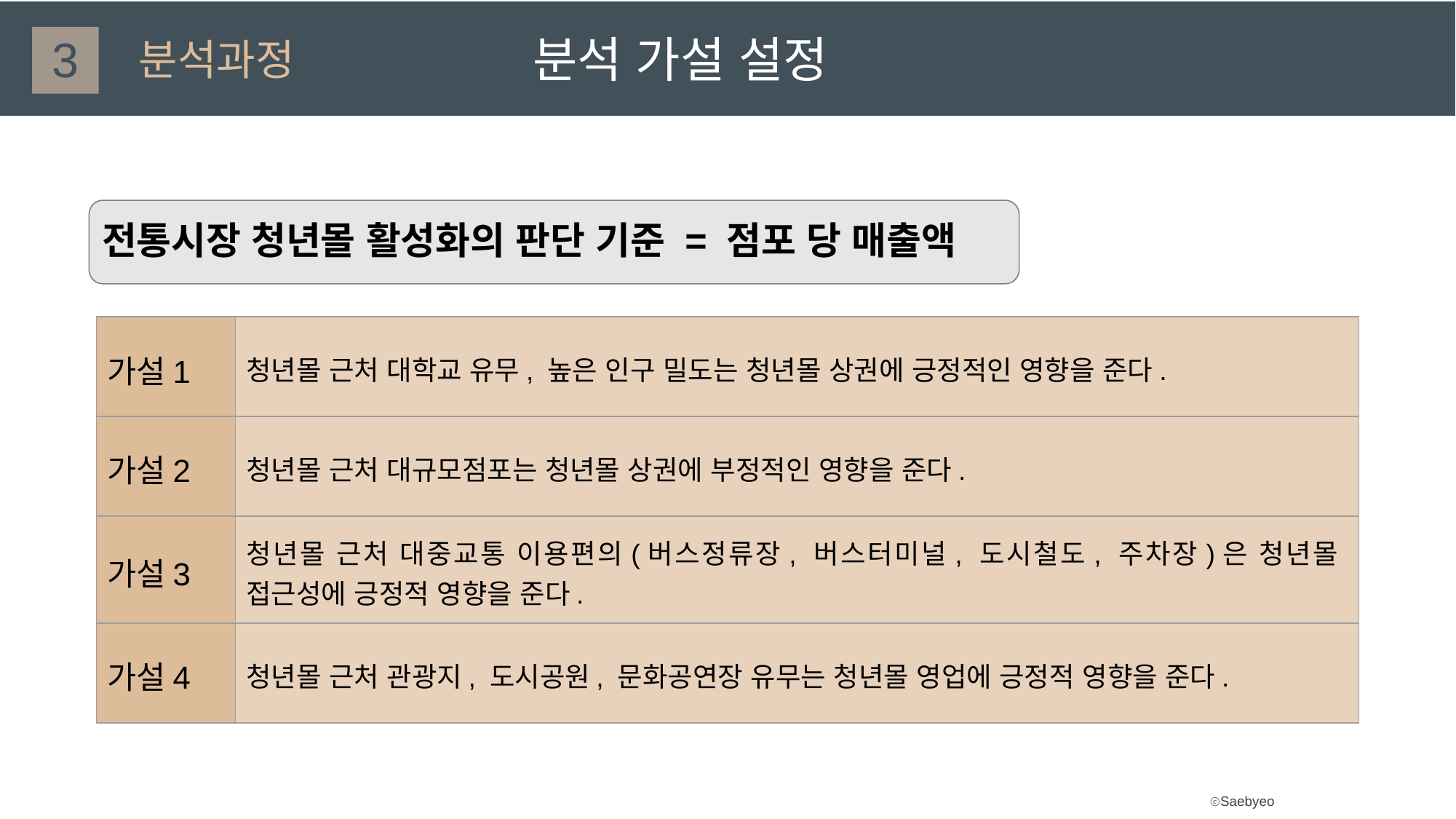

분석 가설 설정
3

분석과정

전통시장 청년몰 활성화의 판단 기준 = 점포 당 매출액
| 가설1 | 청년몰 근처 대학교 유무, 높은 인구 밀도는 청년몰 상권에 긍정적인 영향을 준다. |
| --- | --- |
| 가설2 | 청년몰 근처 대규모점포는 청년몰 상권에 부정적인 영향을 준다. |
| 가설3 | 청년몰 근처 대중교통 이용편의(버스정류장, 버스터미널, 도시철도, 주차장)은 청년몰 접근성에 긍정적 영향을 준다. |
| 가설4 | 청년몰 근처 관광지, 도시공원, 문화공연장 유무는 청년몰 영업에 긍정적 영향을 준다. |